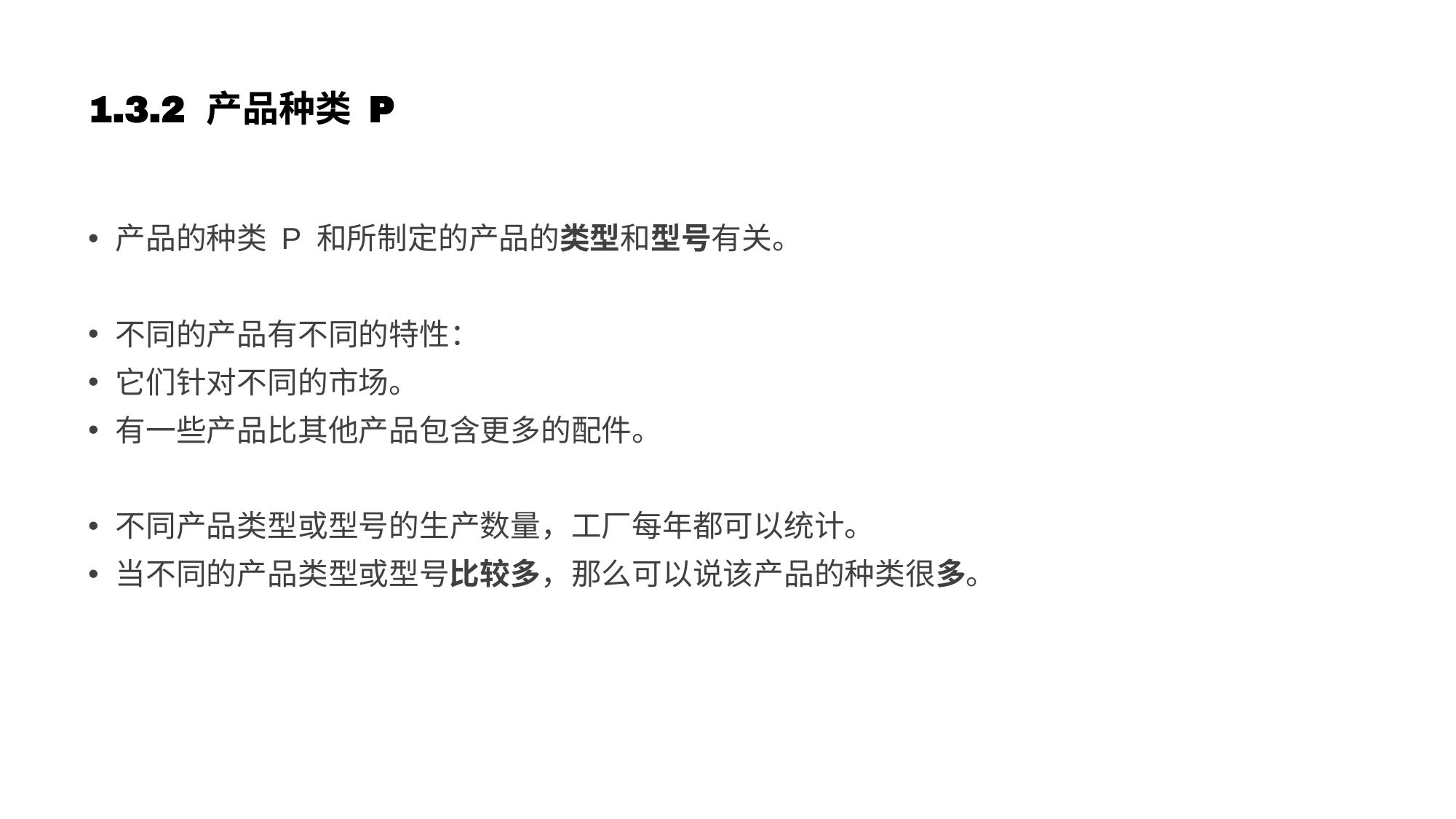

# 1.3.2 产品种类 P
产品的种类 P 和所制定的产品的类型和型号有关。

不同的产品有不同的特性：
它们针对不同的市场。
有一些产品比其他产品包含更多的配件。

不同产品类型或型号的生产数量，工厂每年都可以统计。
当不同的产品类型或型号比较多，那么可以说该产品的种类很多。